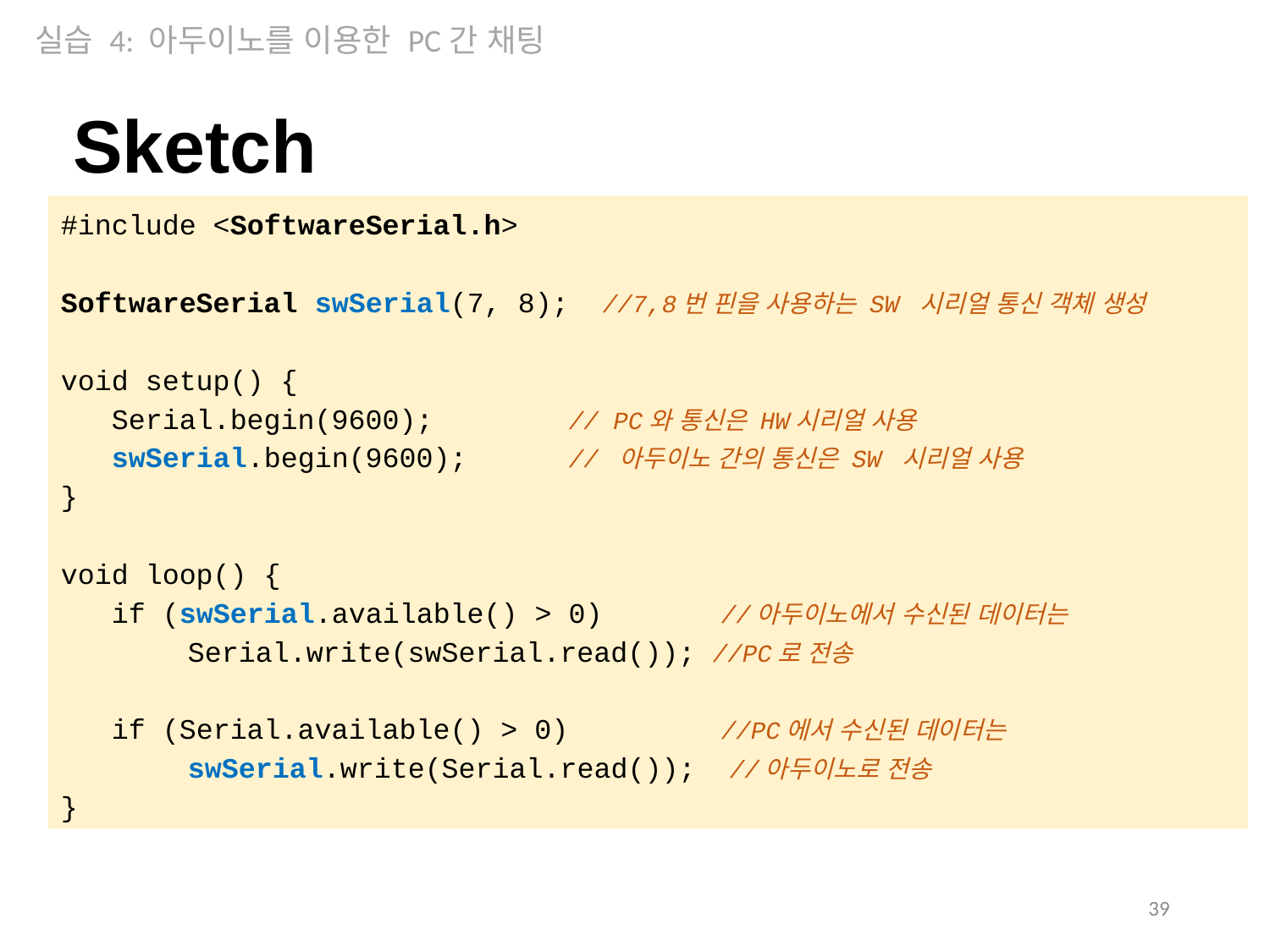

실습 4: 아두이노를 이용한 PC간 채팅
Sketch
#include <SoftwareSerial.h>

SoftwareSerial swSerial(7, 8);  //7,8번 핀을 사용하는 SW 시리얼 통신 객체 생성

void setup() {
   Serial.begin(9600);		// PC와 통신은 HW시리얼 사용
   swSerial.begin(9600);	// 아두이노 간의 통신은 SW 시리얼 사용
}

void loop() {
   if (swSerial.available() > 0)       //아두이노에서 수신된 데이터는
	Serial.write(swSerial.read()); //PC로 전송

   if (Serial.available() > 0)         //PC에서 수신된 데이터는
	swSerial.write(Serial.read());  //아두이노로 전송
}
39